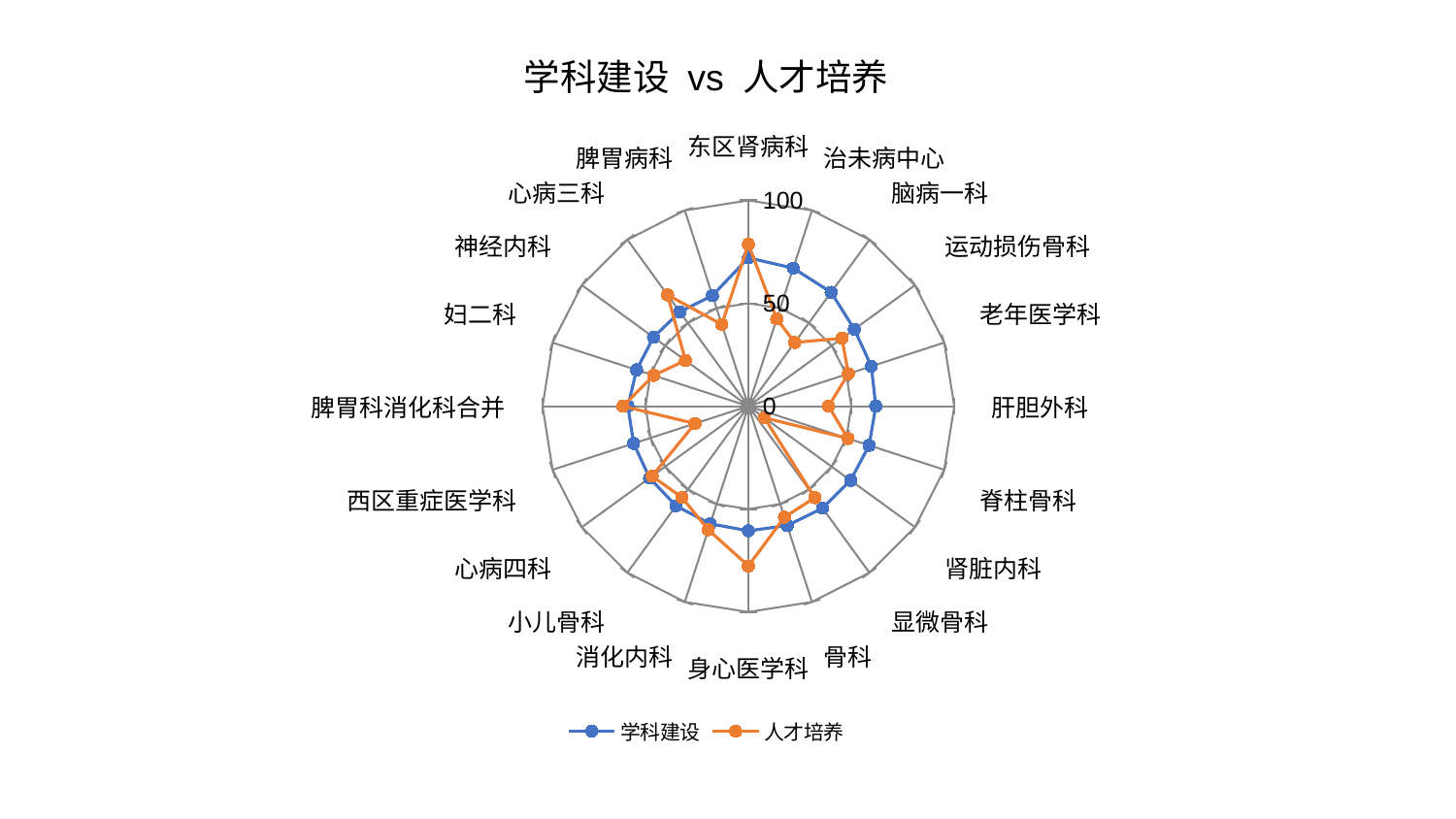

### Chart: 学科建设 vs 人才培养

| Category | 学科建设 | 人才培养 |
|---|---|---|
| 东区肾病科 | 72.08419753078095 | 78.68639029636222 |
| 治未病中心 | 70.53043094904571 | 44.61775043286871 |
| 脑病一科 | 68.38467501444802 | 38.26835827279725 |
| 运动损伤骨科 | 63.615707502516514 | 56.17055346313171 |
| 老年医学科 | 62.791166259655455 | 51.02704258104382 |
| 肝胆外科 | 61.87321184472327 | 38.95726218844501 |
| 脊柱骨科 | 61.66221422431247 | 50.80809217963173 |
| 肾脏内科 | 61.33360476703527 | 9.578131288203856 |
| 显微骨科 | 61.26948533176264 | 54.929614045436686 |
| 骨科 | 61.022710493016895 | 56.71820831239619 |
| 身心医学科 | 60.56725477294306 | 77.61163287998554 |
| 消化内科 | 60.08914713191573 | 63.12067480395489 |
| 小儿骨科 | 59.85276749207951 | 54.85390938134854 |
| 心病四科 | 59.33274397985492 | 57.81322564607893 |
| 西区重症医学科 | 58.63593955212935 | 27.299594963066696 |
| 脾胃科消化科合并 | 58.52312043718726 | 60.968614282109534 |
| 妇二科 | 57.131377933463426 | 48.43297404296072 |
| 神经内科 | 56.988377398838196 | 37.80315143806267 |
| 心病三科 | 56.651853583063605 | 66.79668480856105 |
| 脾胃病科 | 56.53057405099541 | 41.77777711140221 |
21